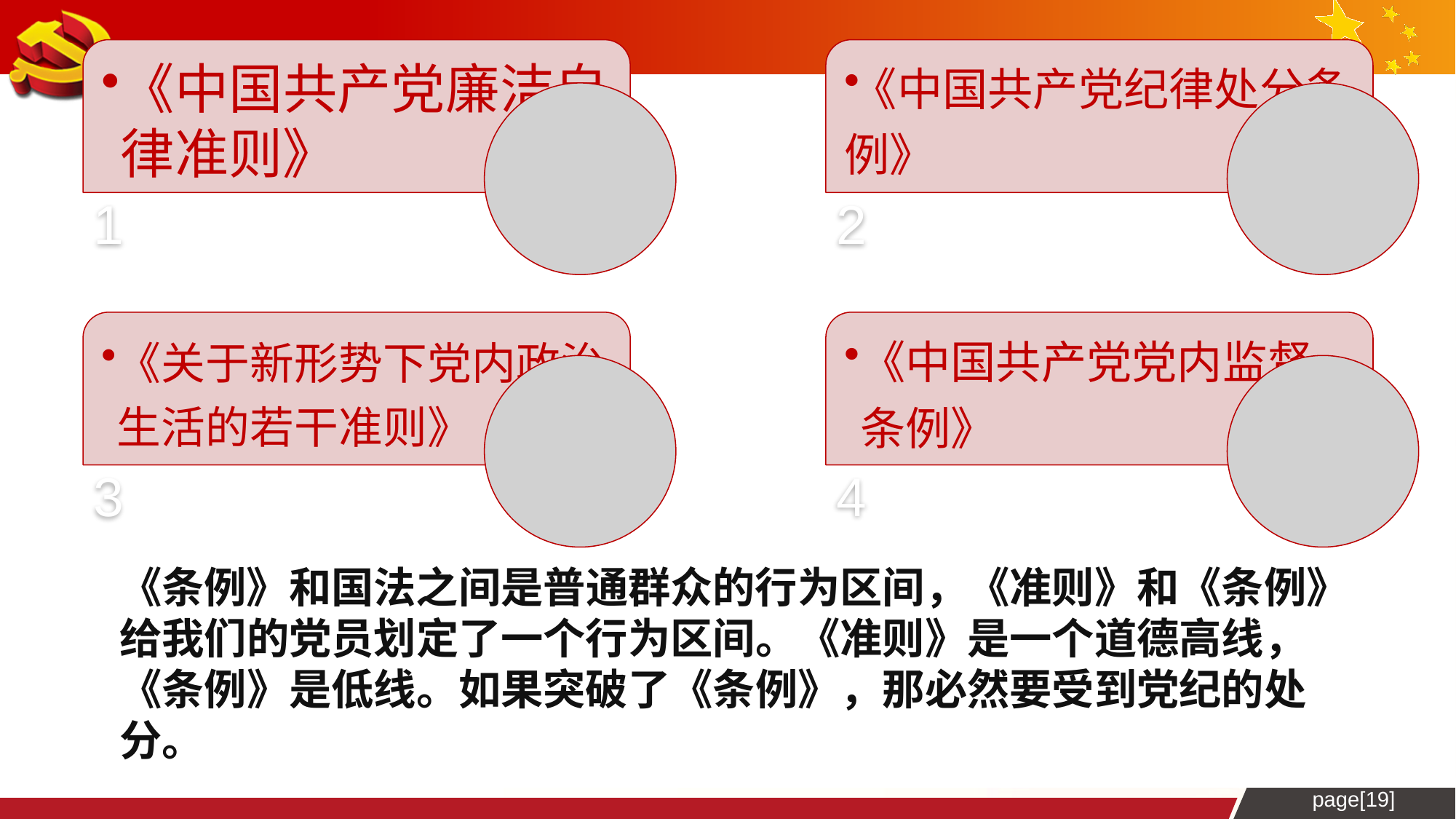

1
2
3
4
《中国共产党纪律处分条例》
《关于新形势下党内政治生活的若干准则》
《中国共产党党内监督条例》
《中国共产党廉洁自律准则》
《条例》和国法之间是普通群众的行为区间，《准则》和《条例》给我们的党员划定了一个行为区间。《准则》是一个道德高线，《条例》是低线。如果突破了《条例》，那必然要受到党纪的处分。